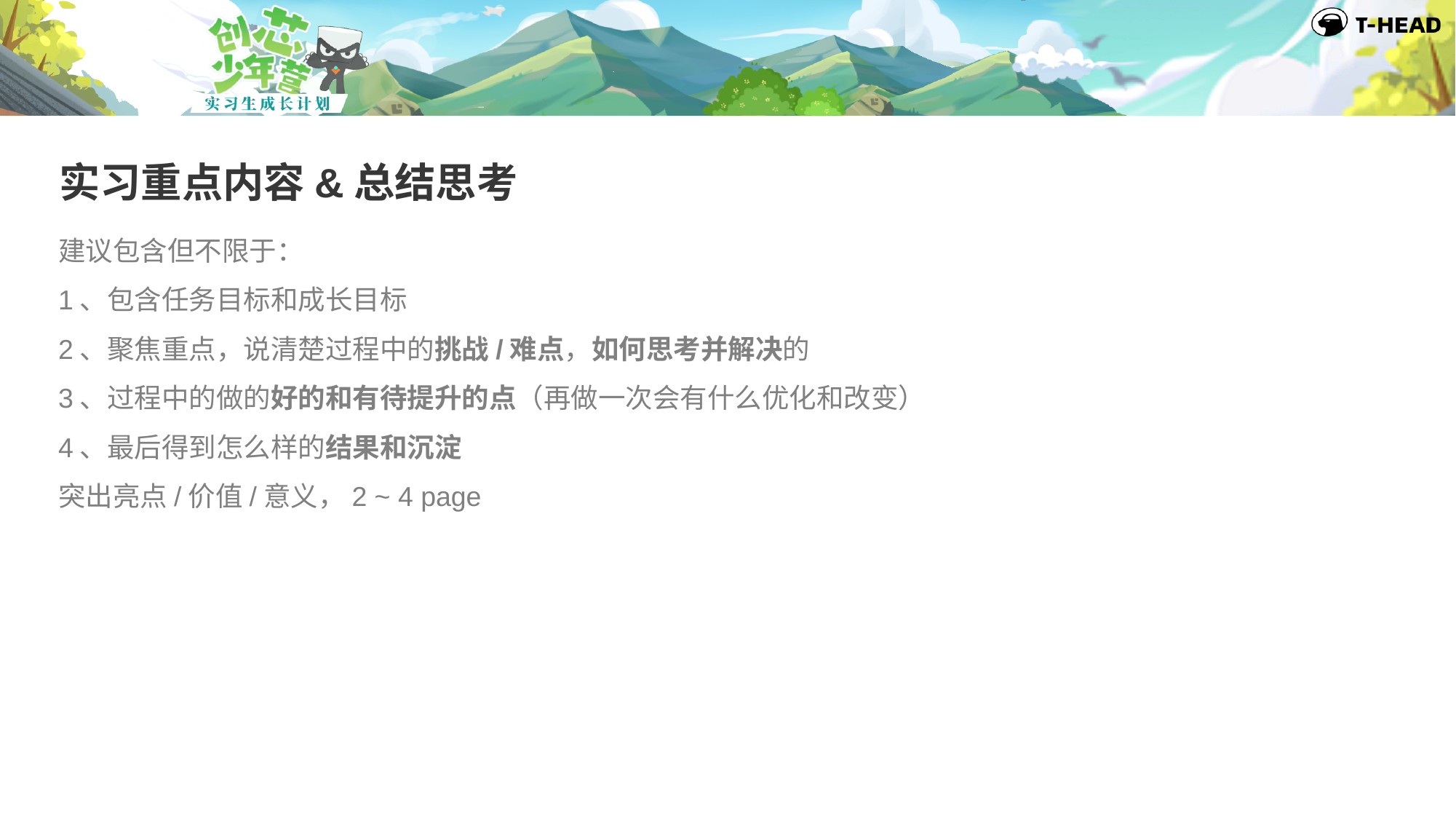

实习重点内容&总结思考
建议包含但不限于：
1、包含任务目标和成长目标
2、聚焦重点，说清楚过程中的挑战/难点，如何思考并解决的
3、过程中的做的好的和有待提升的点（再做一次会有什么优化和改变）
4、最后得到怎么样的结果和沉淀
突出亮点/价值/意义，2 ~ 4 page